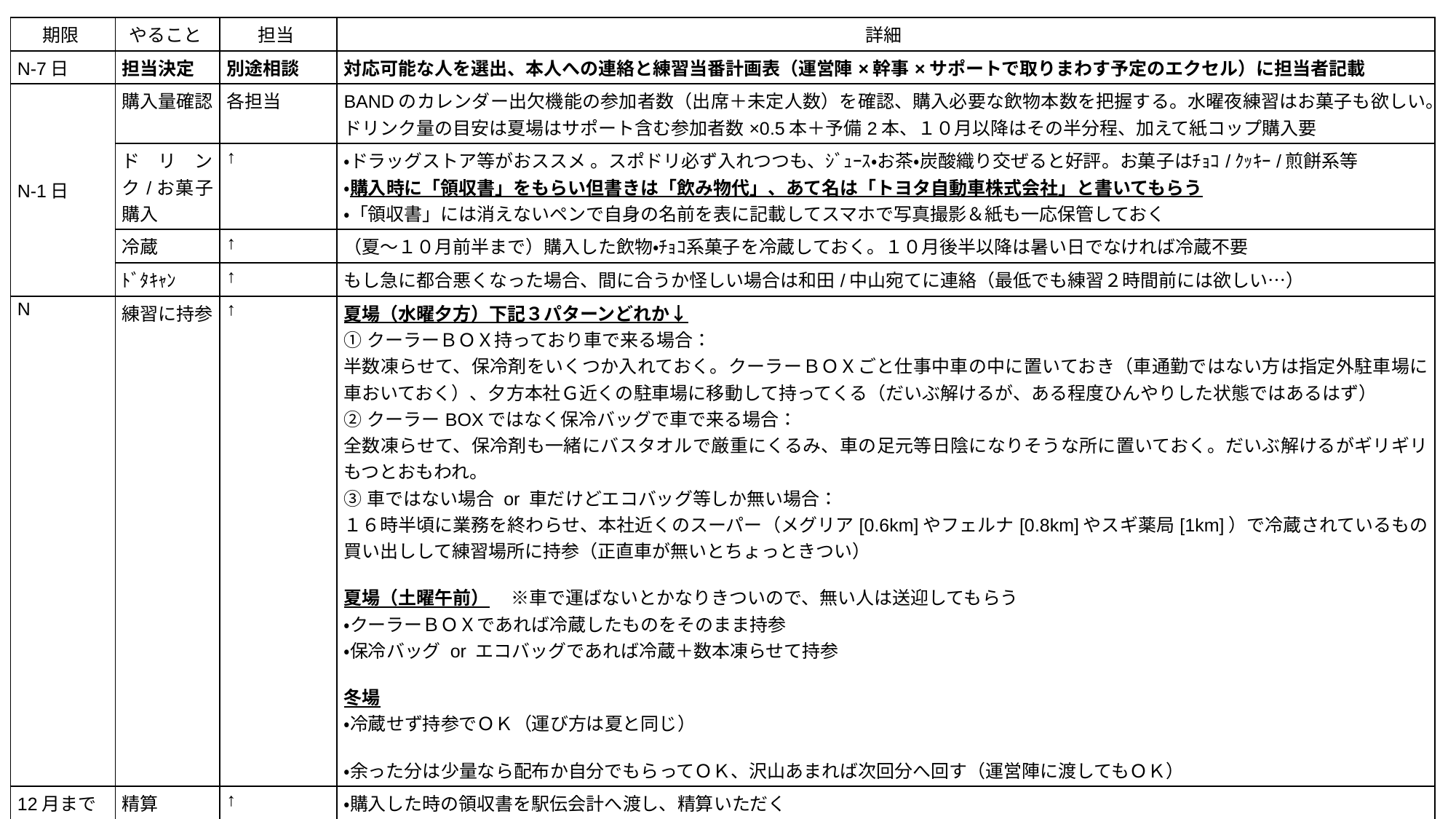

ドリンク準備・精算の詳細流れ
| 期限 | やること | 担当 | 詳細 |
| --- | --- | --- | --- |
| N-7日 | 担当決定 | 別途相談 | 対応可能な人を選出、本人への連絡と練習当番計画表（運営陣×幹事×サポートで取りまわす予定のエクセル）に担当者記載 |
| N-1日 | 購入量確認 | 各担当 | BANDのカレンダー出欠機能の参加者数（出席＋未定人数）を確認、購入必要な飲物本数を把握する。水曜夜練習はお菓子も欲しい。ドリンク量の目安は夏場はサポート含む参加者数×0.5本＋予備2本、１０月以降はその半分程、加えて紙コップ購入要 |
|  | ドリンク/お菓子購入 | ↑ | ・ドラッグストア等がおススメ 。スポドリ必ず入れつつも、ｼﾞｭｰｽ・お茶・炭酸織り交ぜると好評。お菓子はﾁｮｺ/ｸｯｷｰ/煎餅系等  ・購入時に「領収書」をもらい但書きは「飲み物代」、あて名は「トヨタ自動車株式会社」と書いてもらう  ・「領収書」には消えないペンで自身の名前を表に記載してスマホで写真撮影＆紙も一応保管しておく |
|  | 冷蔵 | ↑ | （夏～１０月前半まで）購入した飲物・ﾁｮｺ系菓子を冷蔵しておく。１０月後半以降は暑い日でなければ冷蔵不要 |
|  | ﾄﾞﾀｷｬﾝ | ↑ | もし急に都合悪くなった場合、間に合うか怪しい場合は和田/中山宛てに連絡（最低でも練習２時間前には欲しい…） |
| N | 練習に持参 | ↑ | 夏場（水曜夕方）下記３パターンどれか↓  ①クーラーＢＯＸ持っており車で来る場合：  半数凍らせて、保冷剤をいくつか入れておく。クーラーＢＯＸごと仕事中車の中に置いておき（車通勤ではない方は指定外駐車場に車おいておく）、夕方本社Ｇ近くの駐車場に移動して持ってくる（だいぶ解けるが、ある程度ひんやりした状態ではあるはず）  ②クーラーBOXではなく保冷バッグで車で来る場合：  全数凍らせて、保冷剤も一緒にバスタオルで厳重にくるみ、車の足元等日陰になりそうな所に置いておく。だいぶ解けるがギリギリもつとおもわれ。  ③車ではない場合 or 車だけどエコバッグ等しか無い場合：  １６時半頃に業務を終わらせ、本社近くのスーパー（メグリア[0.6km]やフェルナ[0.8km]やスギ薬局[1km]）で冷蔵されているもの買い出しして練習場所に持参（正直車が無いとちょっときつい）    夏場（土曜午前） 　※車で運ばないとかなりきついので、無い人は送迎してもらう  ・クーラーＢＯＸであれば冷蔵したものをそのまま持参  ・保冷バッグ or エコバッグであれば冷蔵＋数本凍らせて持参    冬場  ・冷蔵せず持参でＯＫ（運び方は夏と同じ）    ・余った分は少量なら配布か自分でもらってＯＫ、沢山あまれば次回分へ回す（運営陣に渡してもＯＫ） |
| 12月まで | 精算 | ↑ | ・購入した時の領収書を駅伝会計へ渡し、精算いただく 　※買出し頻度が高そうな場合はできれば何回かまとめて精算が嬉しい 　※24年～　領収書の写真保管＋paypay支払いで取り回し？ |